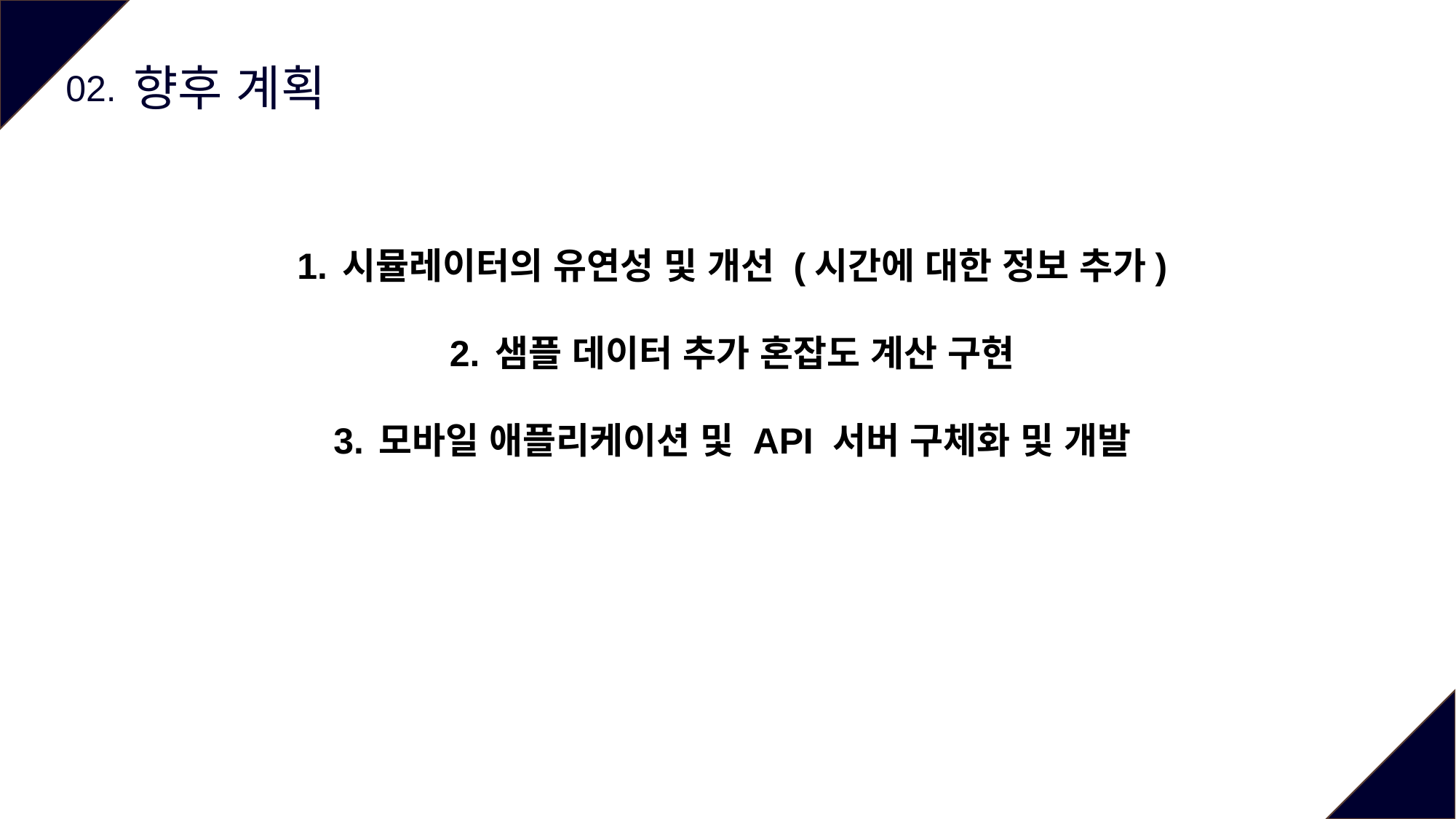

향후 계획

02.

시뮬레이터의 유연성 및 개선 (시간에 대한 정보 추가)

샘플 데이터 추가 혼잡도 계산 구현

모바일 애플리케이션 및 API 서버 구체화 및 개발